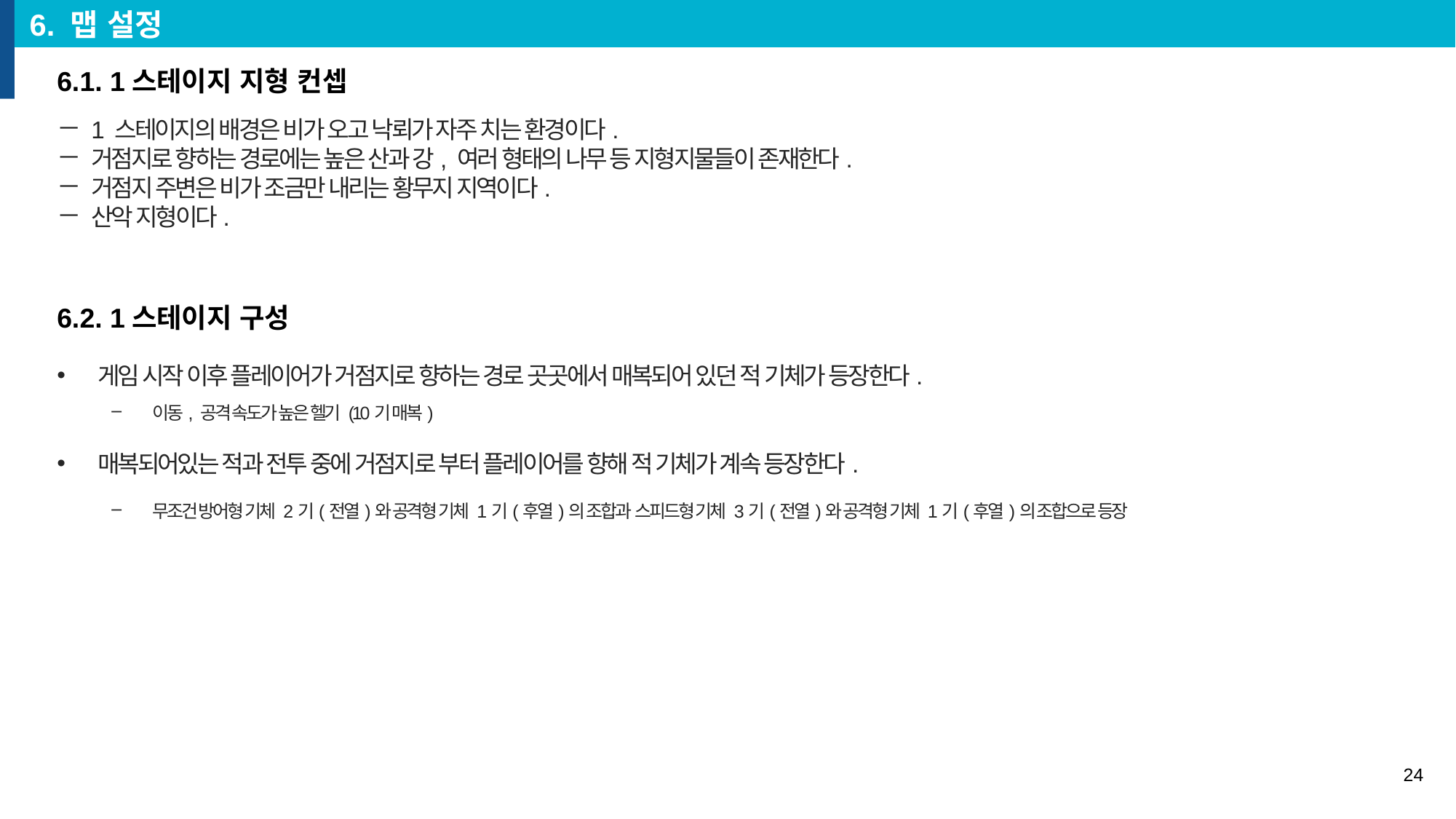

6. 맵 설정
6.1. 1스테이지 지형 컨셉
1 스테이지의 배경은 비가 오고 낙뢰가 자주 치는 환경이다.
거점지로 향하는 경로에는 높은 산과 강, 여러 형태의 나무 등 지형지물들이 존재한다.
거점지 주변은 비가 조금만 내리는 황무지 지역이다.
산악 지형이다.
6.2. 1스테이지 구성
게임 시작 이후 플레이어가 거점지로 향하는 경로 곳곳에서 매복되어 있던 적 기체가 등장한다.
이동, 공격 속도가 높은 헬기 (10기 매복)

매복되어있는 적과 전투 중에 거점지로 부터 플레이어를 향해 적 기체가 계속 등장한다.
무조건 방어형 기체 2기(전열)와 공격형 기체 1기(후열)의 조합과  스피드형 기체 3기(전열)와 공격형 기체 1기(후열)의 조합으로 등장
24